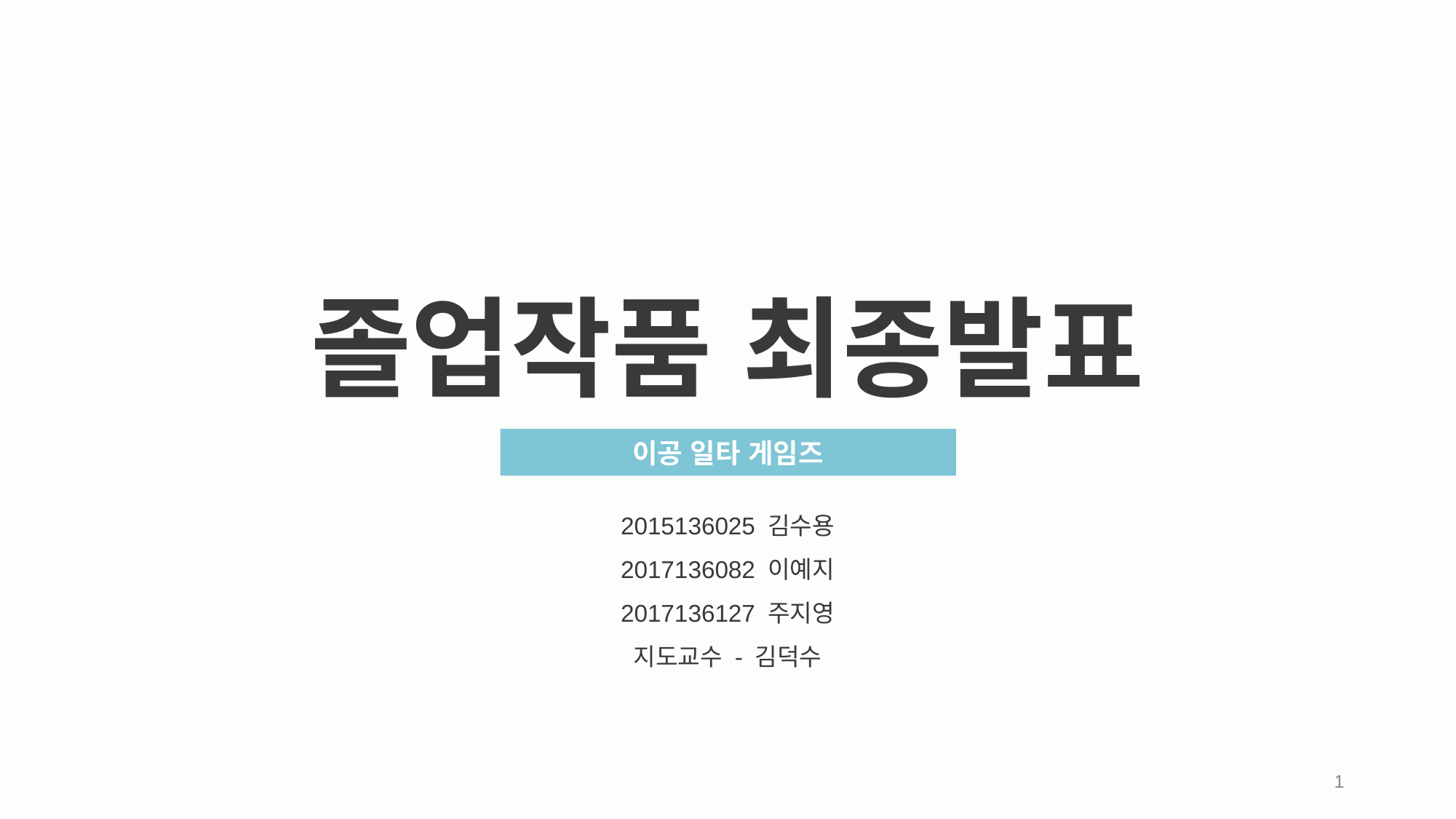

졸업작품 최종발표
이공 일타 게임즈
2015136025 김수용
2017136082 이예지
2017136127 주지영
지도교수 - 김덕수
1